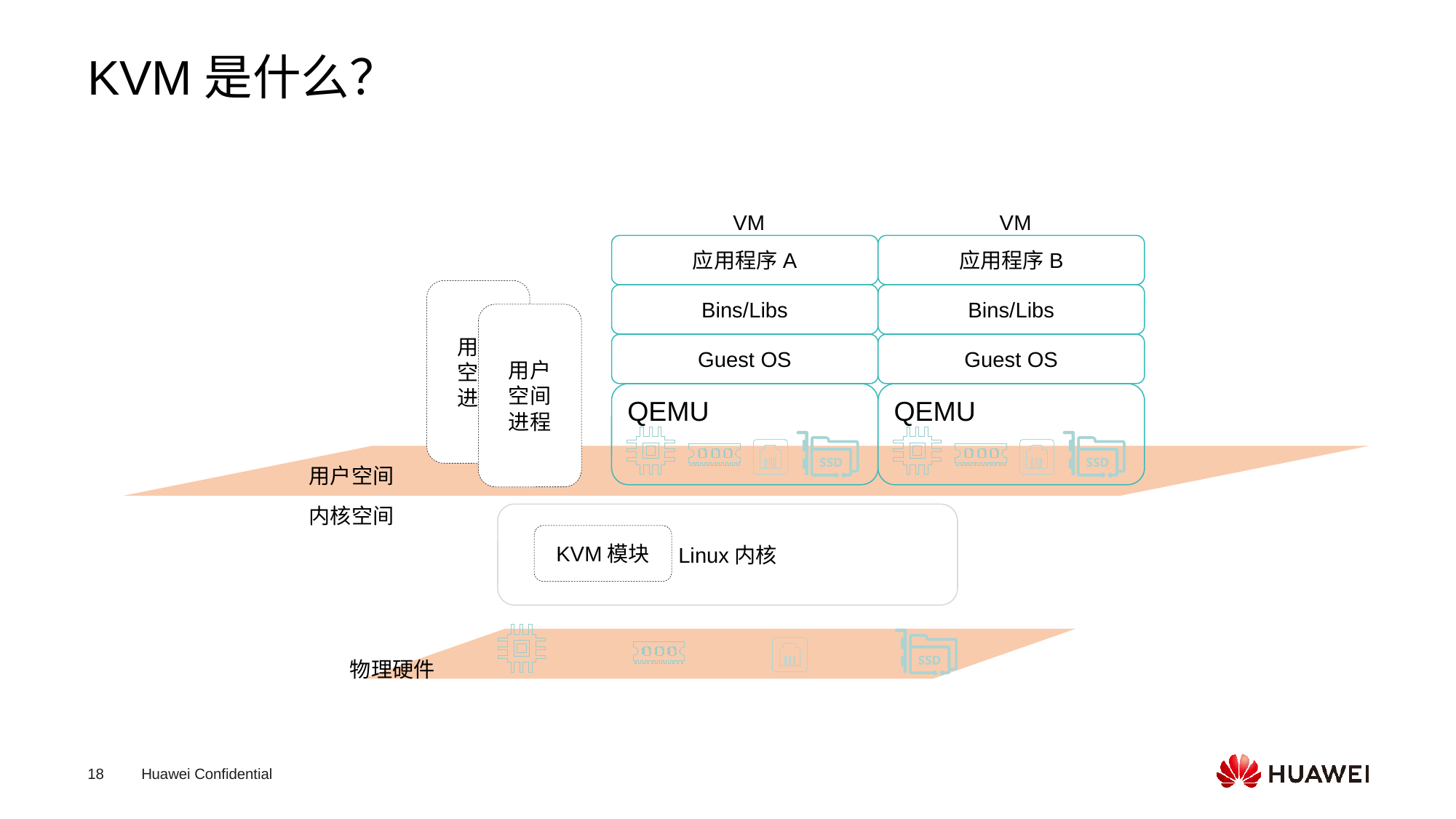

# KVM是什么？
VM
VM
应用程序A
应用程序B
用户
空间
进程
Bins/Libs
Bins/Libs
用户
空间
进程
Guest OS
Guest OS
QEMU
QEMU

用户空间
内核空间
Linux内核
KVM模块

物理硬件